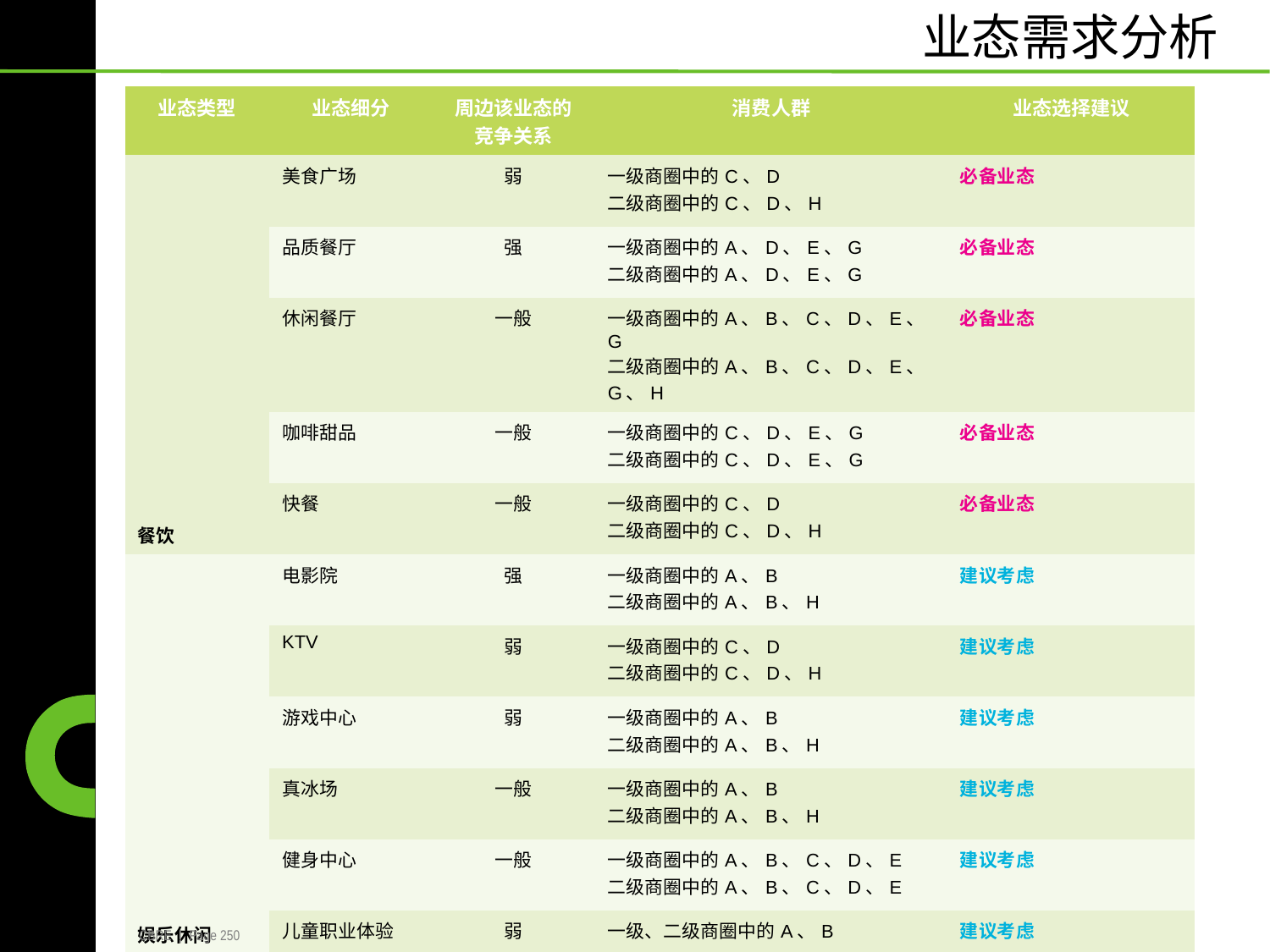

业态需求分析

| 业态类型 | 业态细分 | 周边该业态的 竞争关系 | 消费人群 | 业态选择建议 |
| --- | --- | --- | --- | --- |
| 餐饮 | 美食广场 | 弱 | 一级商圈中的C、D 二级商圈中的C、D、H | 必备业态 |
|  | 品质餐厅 | 强 | 一级商圈中的A、D、E、G 二级商圈中的A、D、E、G | 必备业态 |
|  | 休闲餐厅 | 一般 | 一级商圈中的A、B、C、D、E、G 二级商圈中的A、B、C、D、E、G、H | 必备业态 |
|  | 咖啡甜品 | 一般 | 一级商圈中的C、D、E、G 二级商圈中的C、D、E、G | 必备业态 |
|  | 快餐 | 一般 | 一级商圈中的C、D 二级商圈中的C、D、H | 必备业态 |
| 娱乐休闲 | 电影院 | 强 | 一级商圈中的A、B 二级商圈中的A、B、H | 建议考虑 |
|  | KTV | 弱 | 一级商圈中的C、D 二级商圈中的C、D、H | 建议考虑 |
|  | 游戏中心 | 弱 | 一级商圈中的A、B 二级商圈中的A、B、H | 建议考虑 |
|  | 真冰场 | 一般 | 一级商圈中的A、B 二级商圈中的A、B、H | 建议考虑 |
|  | 健身中心 | 一般 | 一级商圈中的A、B、C、D、E 二级商圈中的A、B、C、D、E | 建议考虑 |
|  | 儿童职业体验 | 弱 | 一级、二级商圈中的A、B | 建议考虑 |

CBRE  |  Page 250